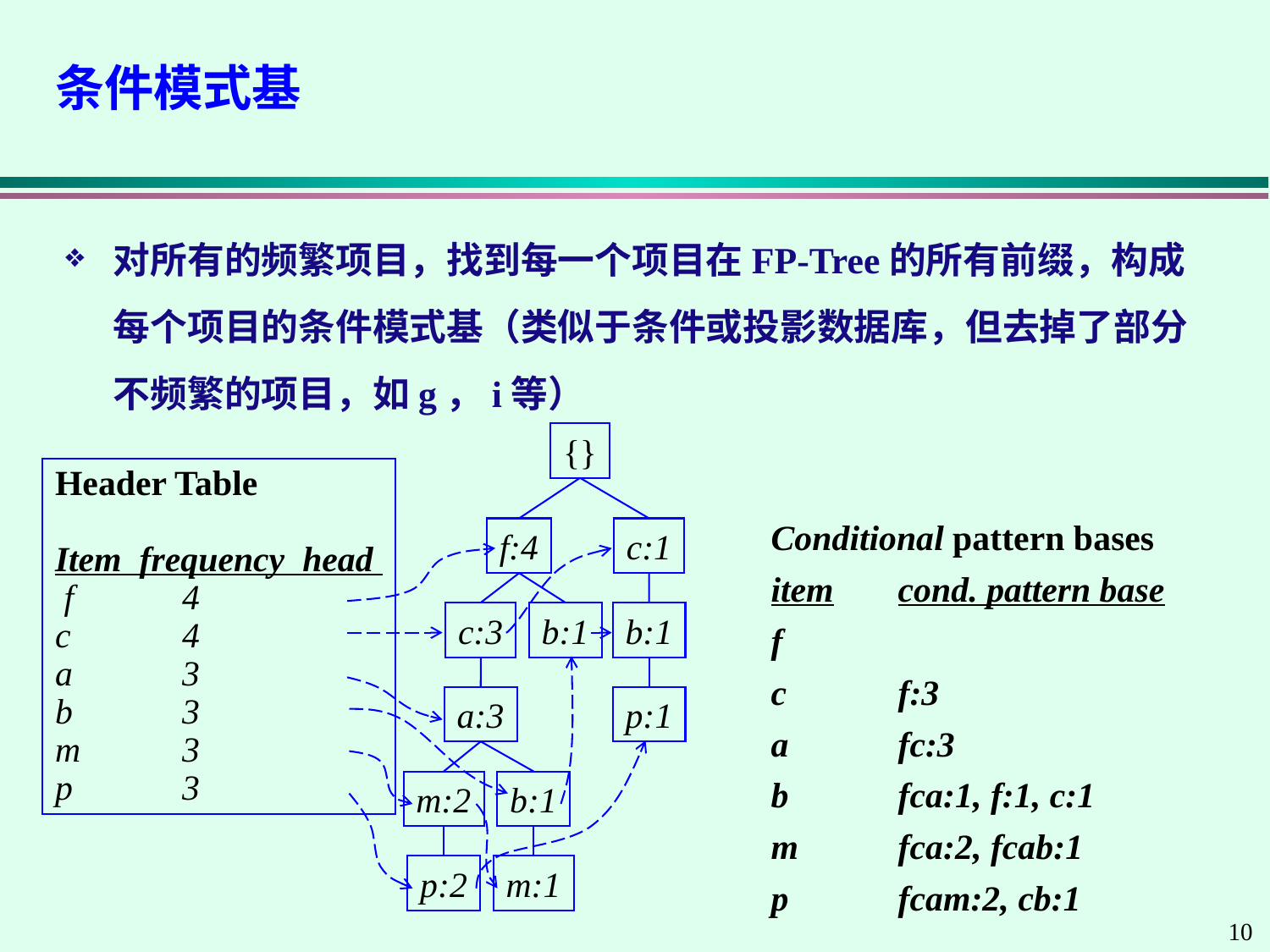

# 条件模式基
对所有的频繁项目，找到每一个项目在FP-Tree的所有前缀，构成每个项目的条件模式基（类似于条件或投影数据库，但去掉了部分不频繁的项目，如g，i等）
{}
Header Table

Item  frequency  head
 f	4
c	4
a	3
b	3
m	3
p	3
f:4
c:1

c:3
b:1
b:1

a:3
p:1

m:2
b:1

p:2
m:1
Conditional pattern bases
item	cond. pattern base
f
c	f:3
a	fc:3
b	fca:1, f:1, c:1
m	fca:2, fcab:1
p	fcam:2, cb:1